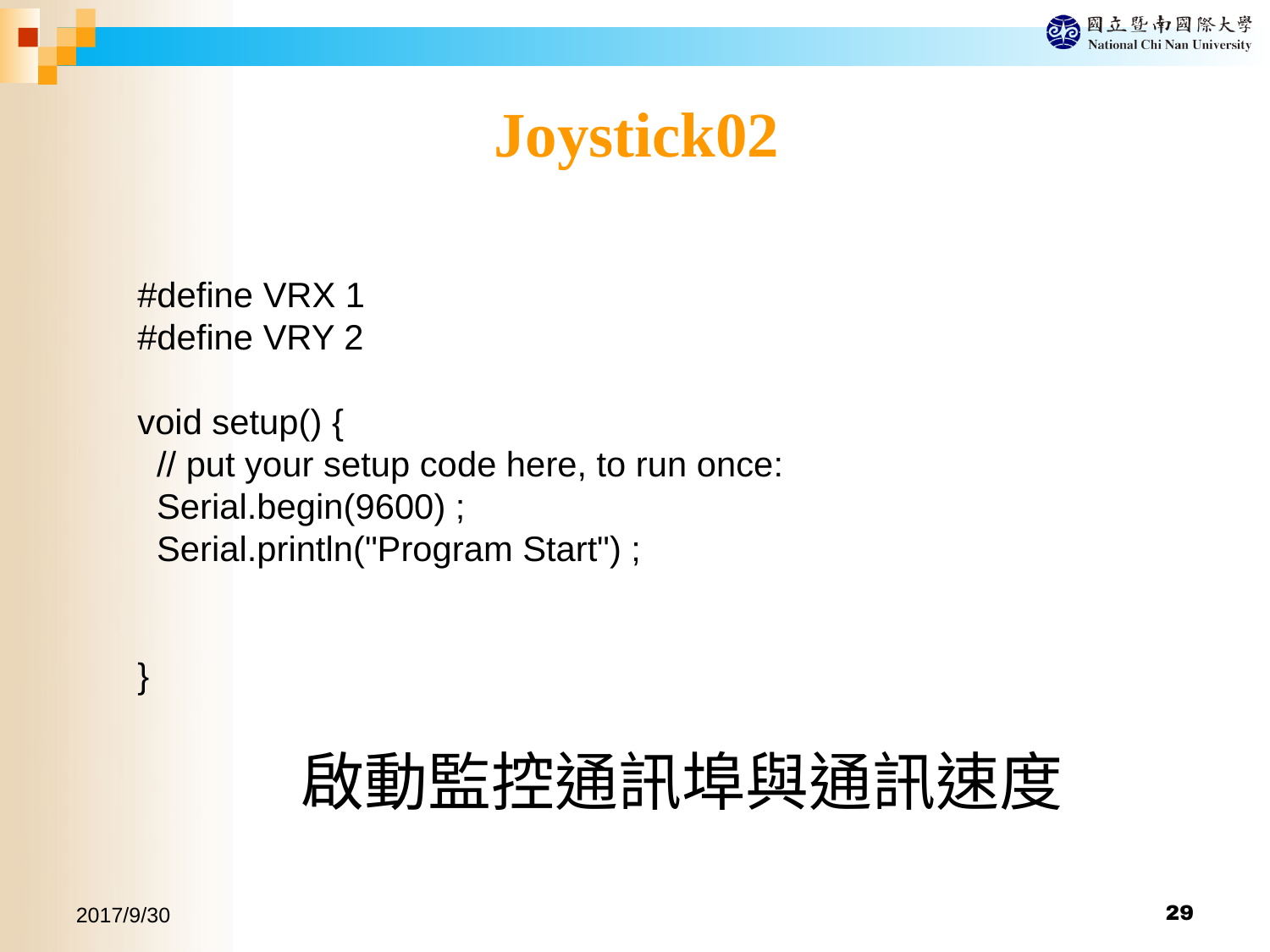

Joystick02
#define VRX 1
#define VRY 2

void setup() {
  // put your setup code here, to run once:
  Serial.begin(9600) ;
  Serial.println("Program Start") ;

}
啟動監控通訊埠與通訊速度
2017/9/30
29